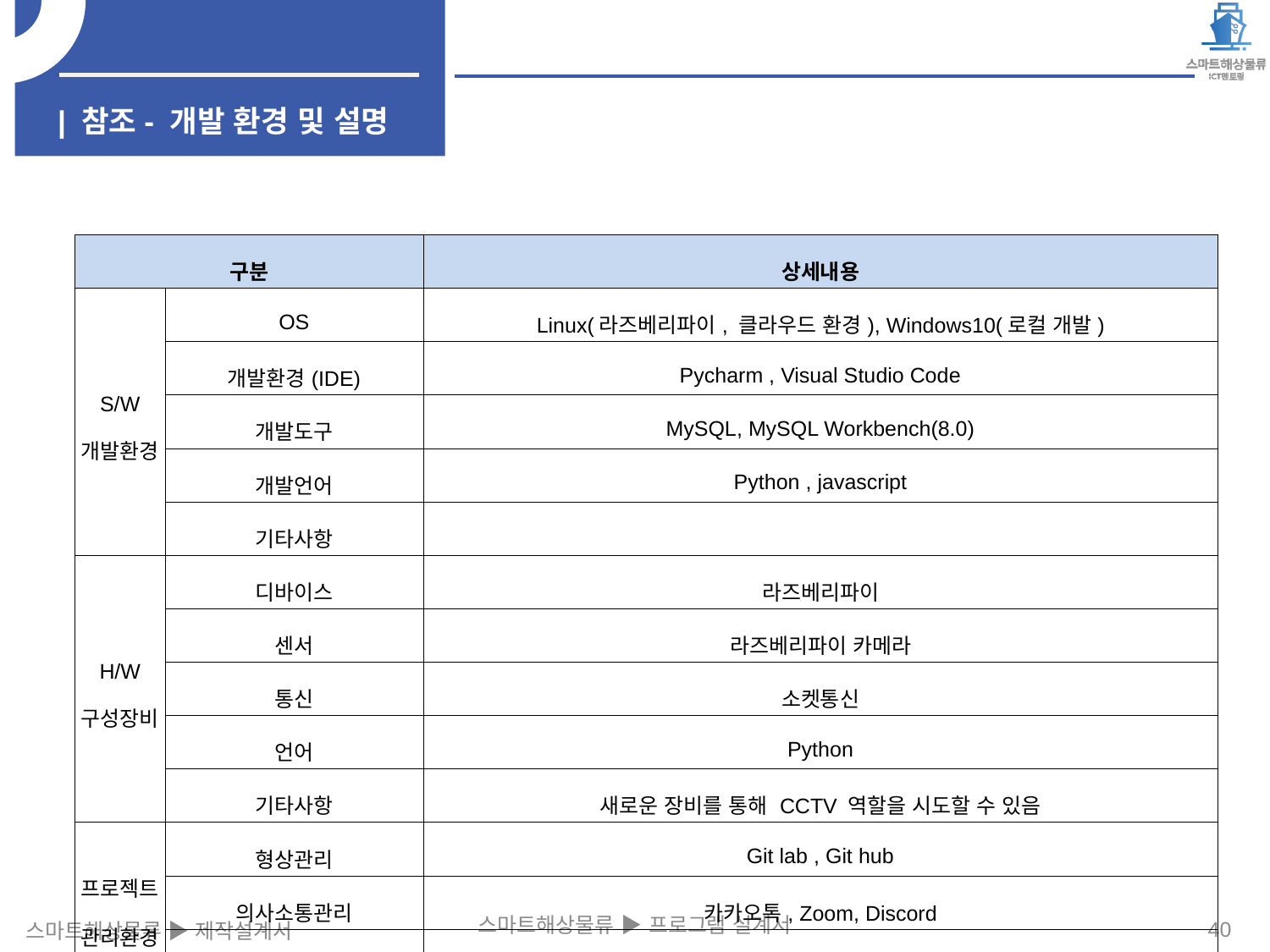

| 참조- 개발 환경 및 설명
| 구분 |  | 상세내용 |
| --- | --- | --- |
| S/W 개발환경 | OS | Linux(라즈베리파이, 클라우드 환경), Windows10(로컬 개발) |
|  | 개발환경(IDE) | Pycharm , Visual Studio Code |
|  | 개발도구 | MySQL, MySQL Workbench(8.0) |
|  | 개발언어 | Python , javascript |
|  | 기타사항 |  |
| H/W 구성장비 | 디바이스 | 라즈베리파이 |
|  | 센서 | 라즈베리파이 카메라 |
|  | 통신 | 소켓통신 |
|  | 언어 | Python |
|  | 기타사항 | 새로운 장비를 통해 CCTV 역할을 시도할 수 있음 |
| 프로젝트 관리환경 | 형상관리 | Git lab , Git hub |
|  | 의사소통관리 | 카카오톡, Zoom, Discord |
|  | 기타사항 |  |

스마트해상물류 ▶ 프로그램 설계서
40